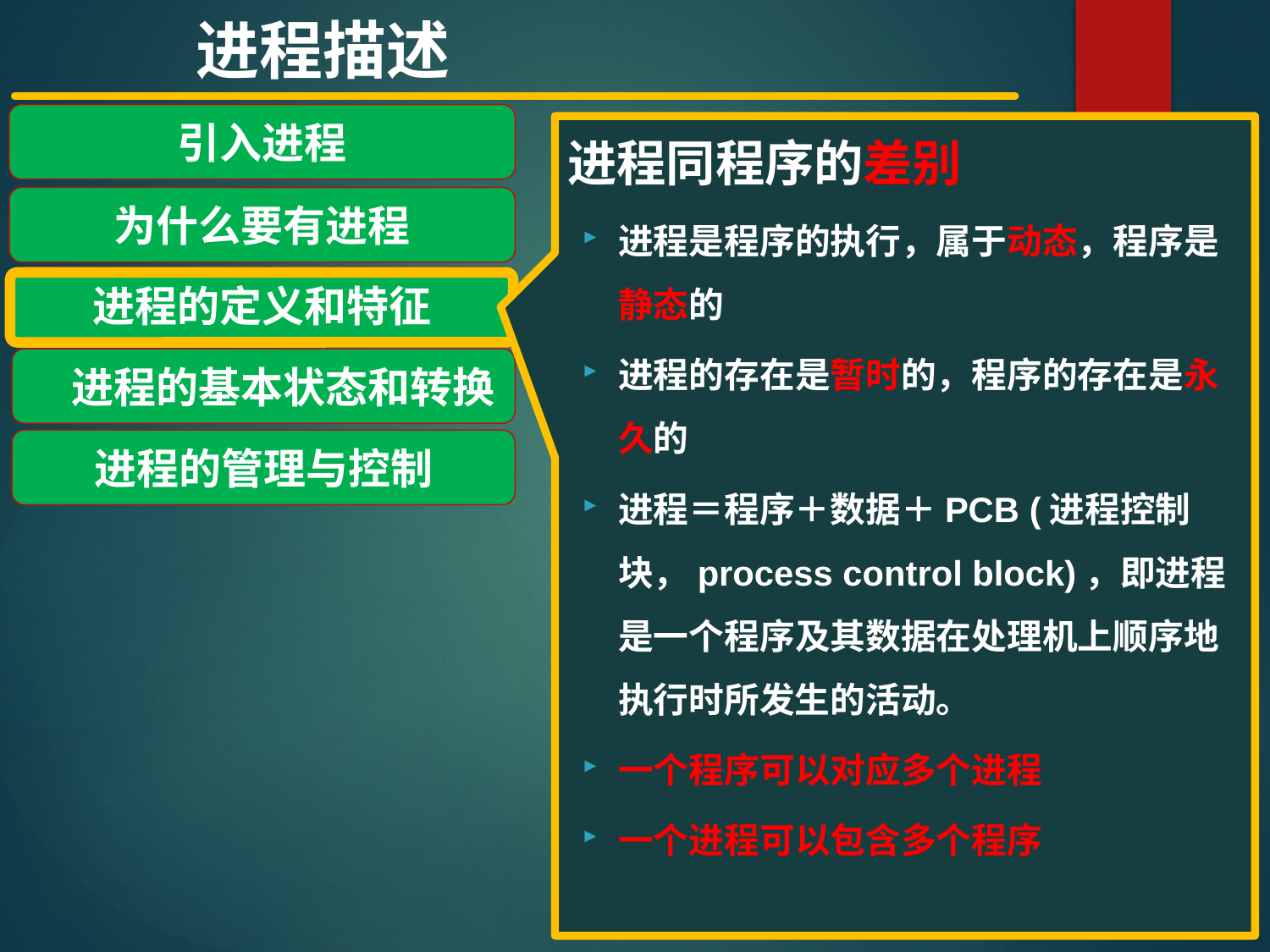

进程描述
引入进程
为什么要有进程
进程的定义和特征
   进程的基本状态和转换
进程的管理与控制
进程同程序的差别
进程是程序的执行，属于动态，程序是静态的
进程的存在是暂时的，程序的存在是永久的
进程＝程序＋数据＋PCB (进程控制块，process control block)，即进程是一个程序及其数据在处理机上顺序地执行时所发生的活动。
一个程序可以对应多个进程
一个进程可以包含多个程序